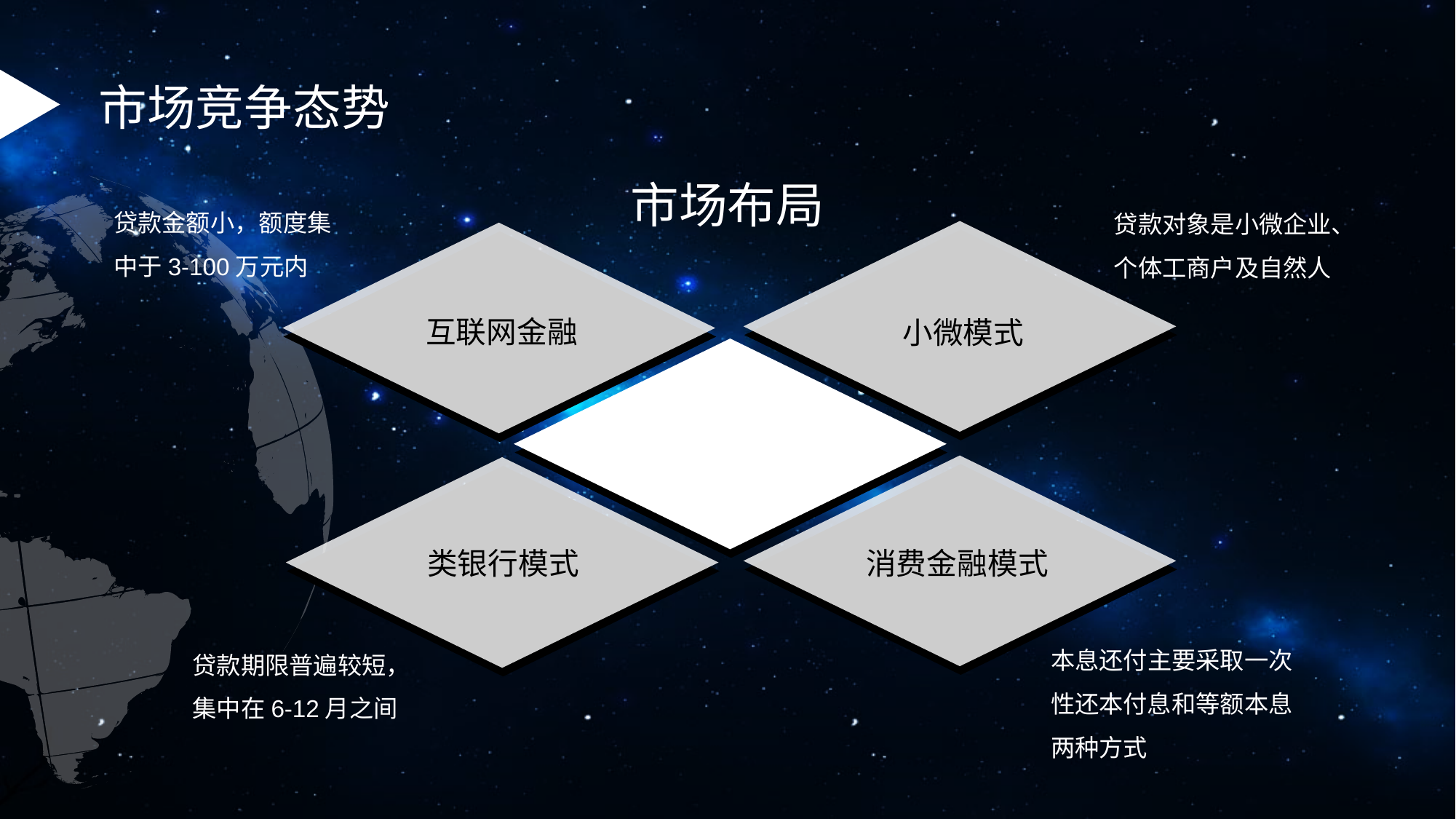

市场竞争态势

市场布局
贷款金额小，额度集中于3-100万元内
贷款对象是小微企业、个体工商户及自然人

小微模式

互联网金融

消费金融模式

类银行模式
本息还付主要采取一次性还本付息和等额本息两种方式
贷款期限普遍较短，集中在6-12月之间
.